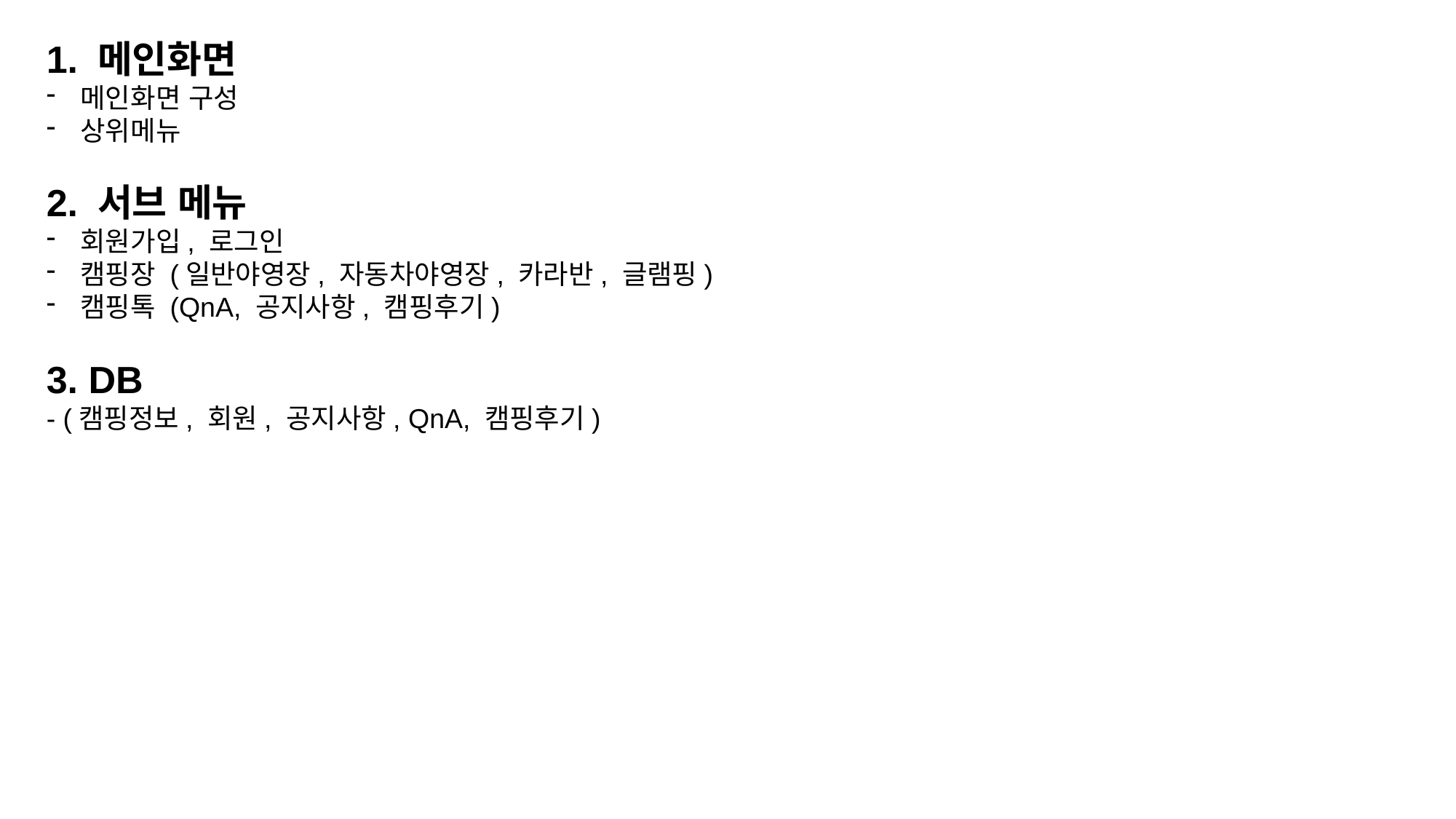

1. 메인화면
메인화면 구성
상위메뉴

2. 서브 메뉴
회원가입, 로그인
캠핑장 (일반야영장, 자동차야영장, 카라반, 글램핑)
캠핑톡 (QnA, 공지사항, 캠핑후기)

3. DB
- (캠핑정보, 회원, 공지사항, QnA, 캠핑후기)